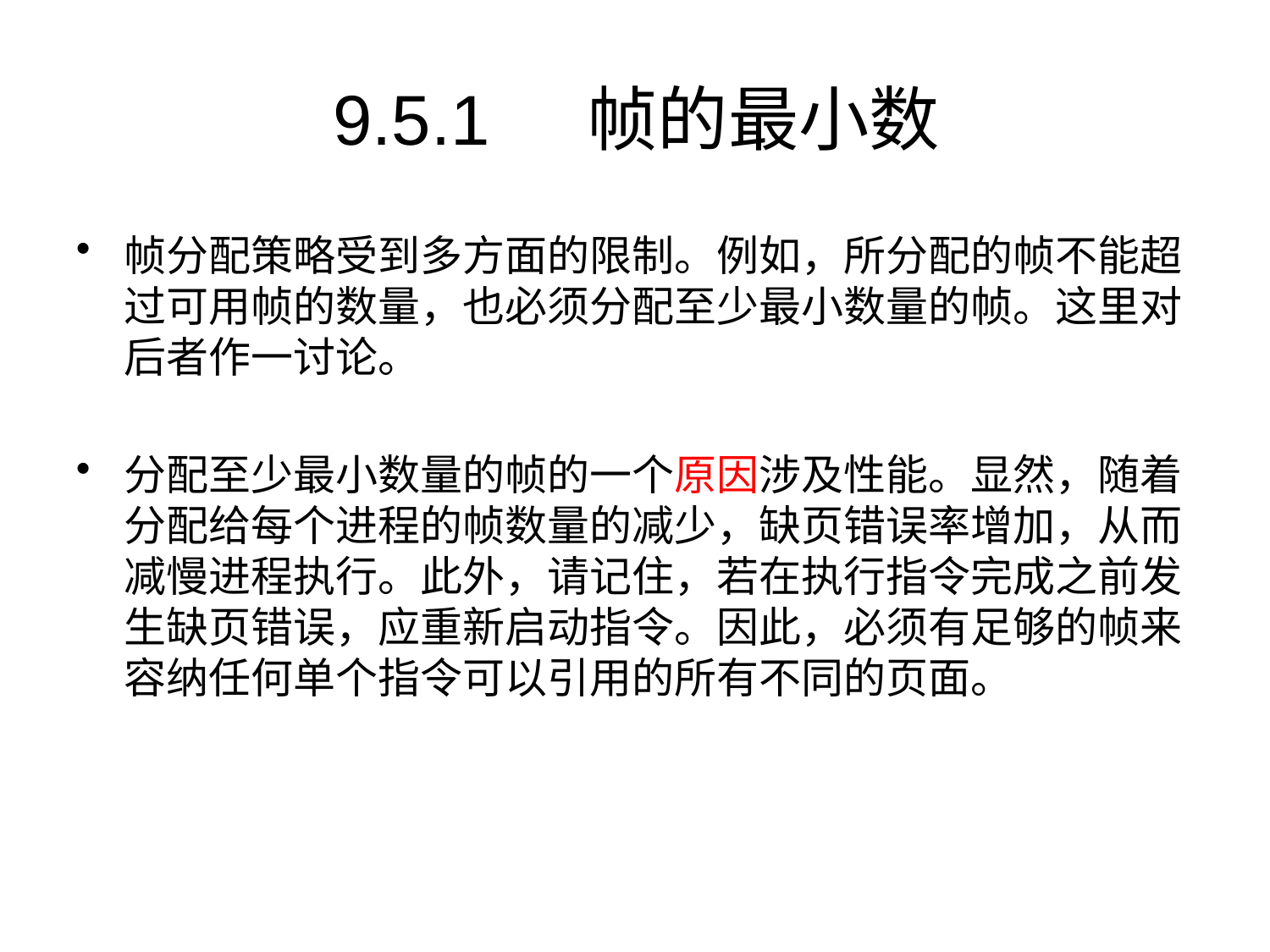

# 9.5.1	帧的最小数
帧分配策略受到多方面的限制。例如，所分配的帧不能超过可用帧的数量，也必须分配至少最小数量的帧。这里对后者作一讨论。

分配至少最小数量的帧的一个原因涉及性能。显然，随着分配给每个进程的帧数量的减少，缺页错误率增加，从而减慢进程执行。此外，请记住，若在执行指令完成之前发生缺页错误，应重新启动指令。因此，必须有足够的帧来容纳任何单个指令可以引用的所有不同的页面。